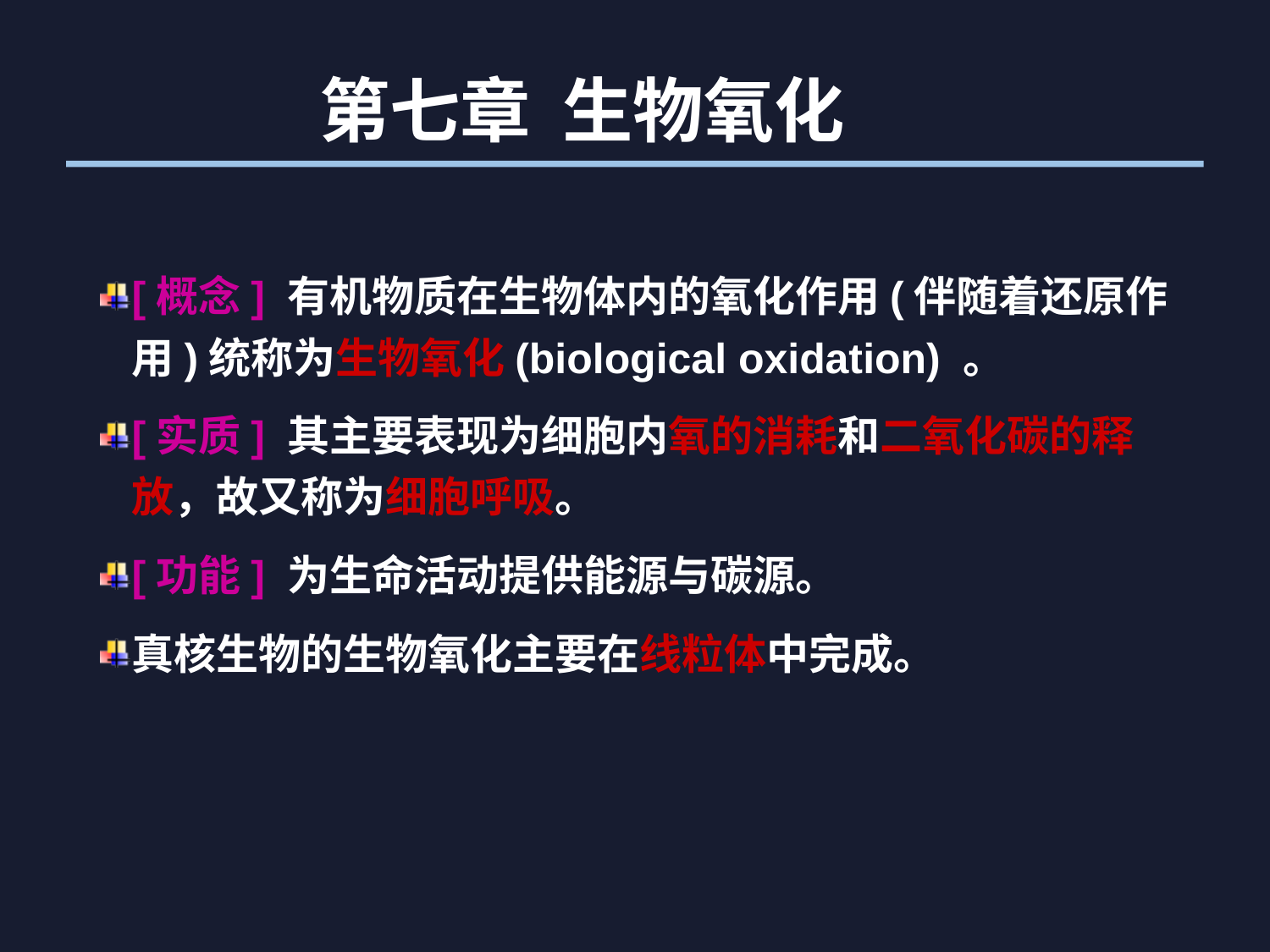

# 第七章  生物氧化
[概念] 有机物质在生物体内的氧化作用(伴随着还原作用)统称为生物氧化(biological oxidation) 。
[实质] 其主要表现为细胞内氧的消耗和二氧化碳的释放，故又称为细胞呼吸。
[功能] 为生命活动提供能源与碳源。
真核生物的生物氧化主要在线粒体中完成。